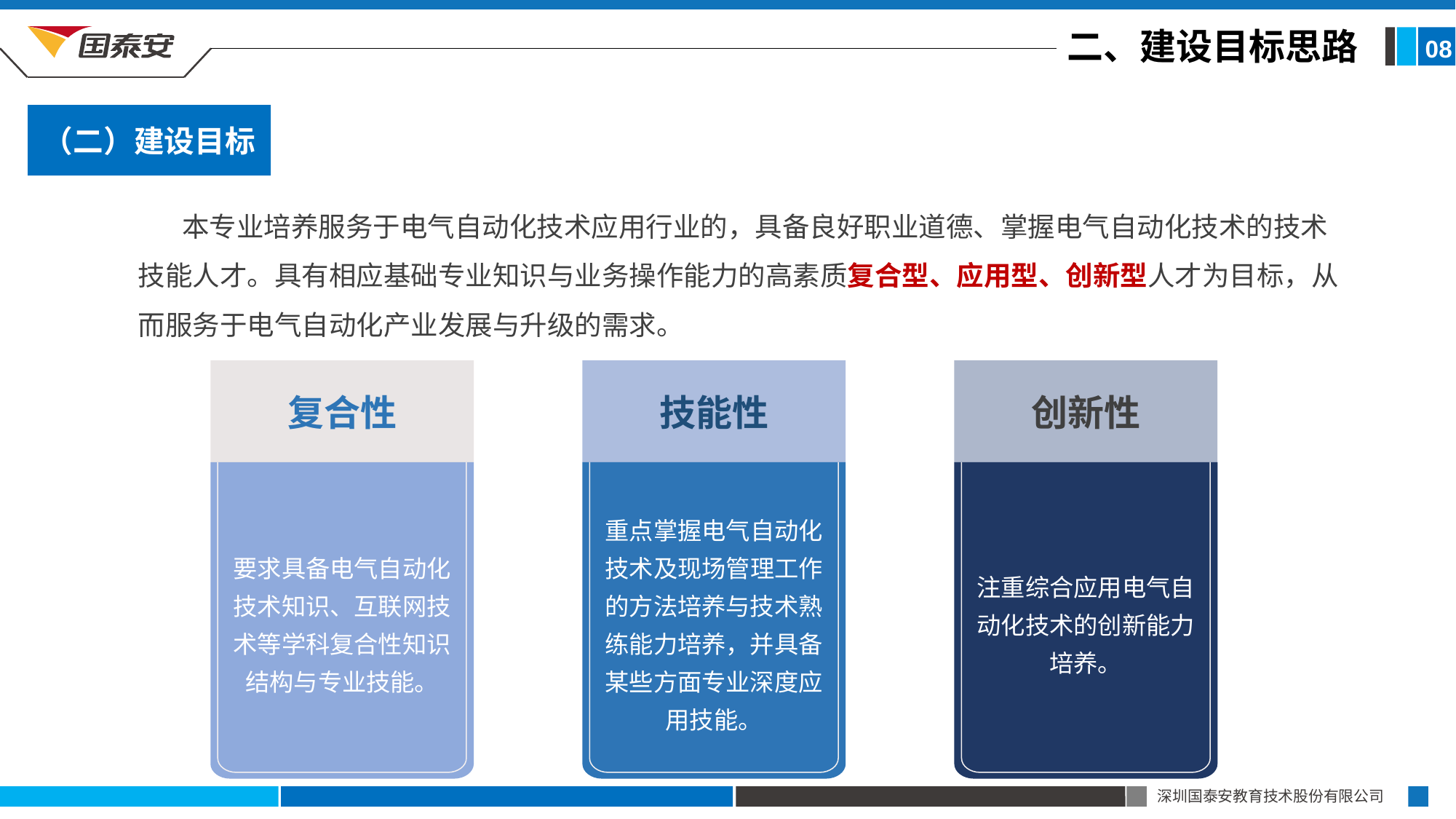

二、建设目标思路
08
（二）建设目标
       本专业培养服务于电气自动化技术应用行业的，具备良好职业道德、掌握电气自动化技术的技术技能人才。具有相应基础专业知识与业务操作能力的高素质复合型、应用型、创新型人才为目标，从而服务于电气自动化产业发展与升级的需求。
复合性
技能性
创新性
要求具备电气自动化技术知识、互联网技术等学科复合性知识结构与专业技能。

重点掌握电气自动化技术及现场管理工作的方法培养与技术熟练能力培养，并具备某些方面专业深度应用技能。

注重综合应用电气自动化技术的创新能力培养。